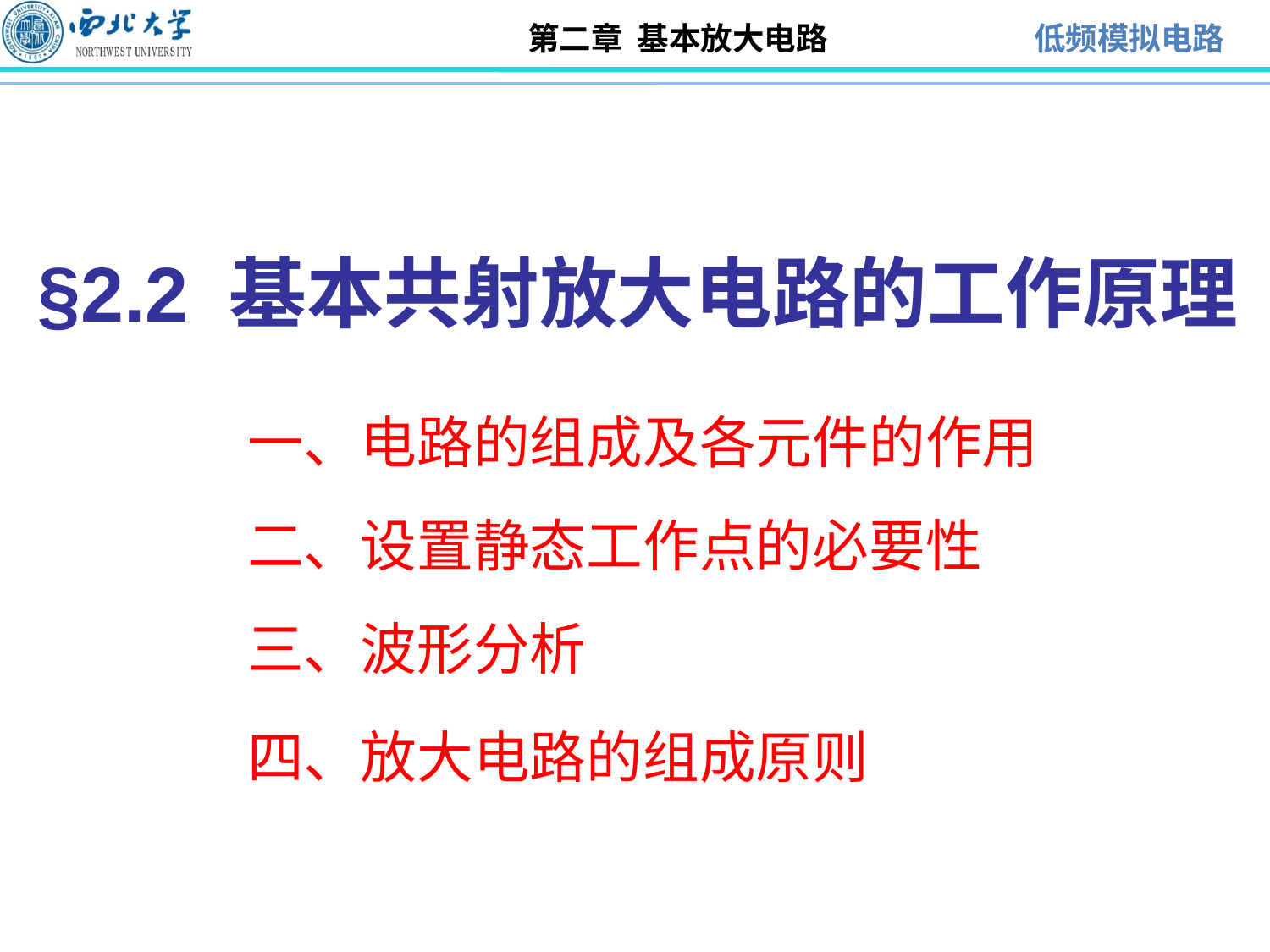

# §2.2 基本共射放大电路的工作原理
一、电路的组成及各元件的作用
二、设置静态工作点的必要性
三、波形分析
四、放大电路的组成原则
9